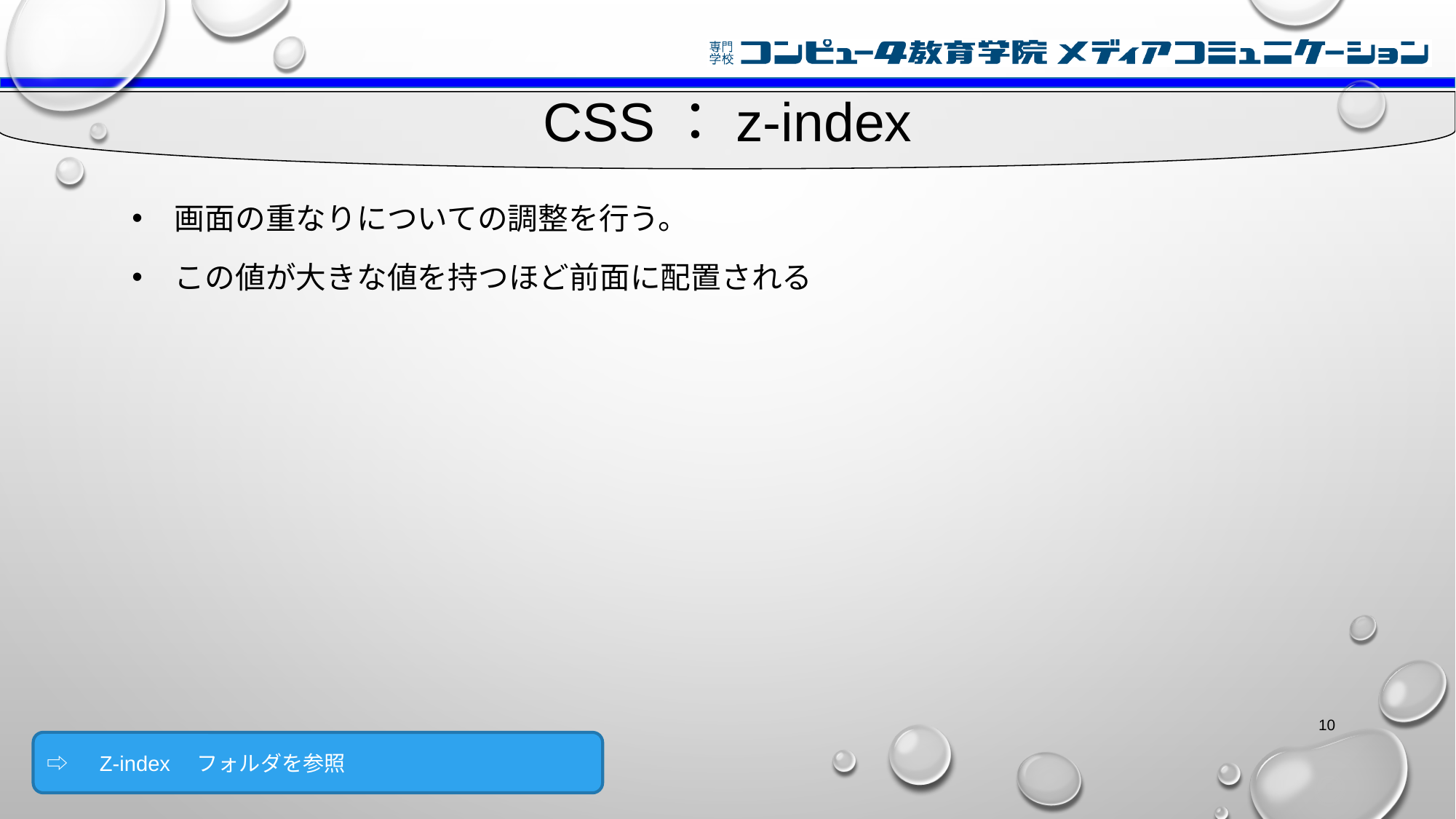

# CSS：z-index
画面の重なりについての調整を行う。
この値が大きな値を持つほど前面に配置される
10
⇨　Z-index　フォルダを参照